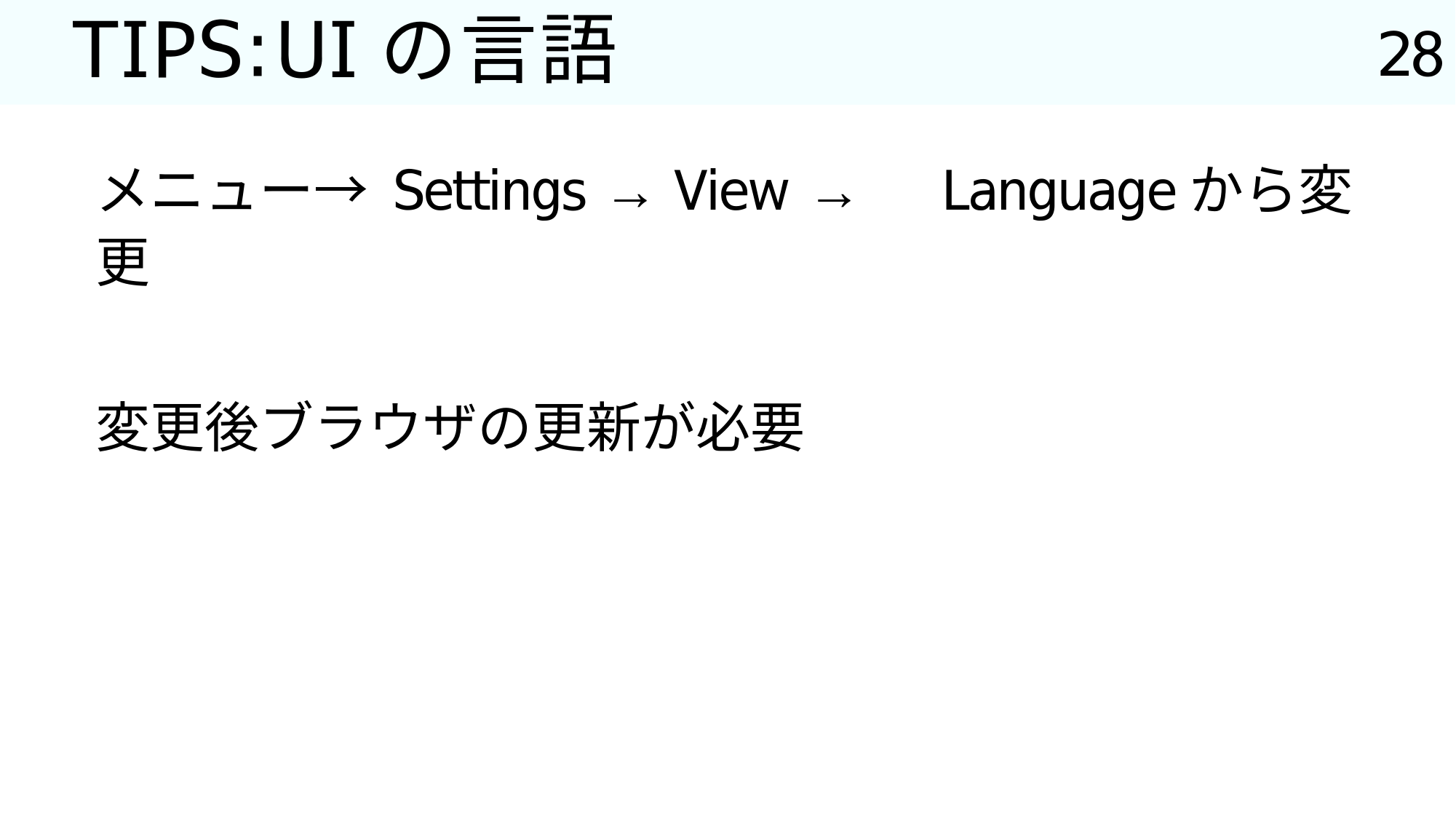

28
# TIPS:UIの言語
メニュー→ Settings → View →　Languageから変更

変更後ブラウザの更新が必要